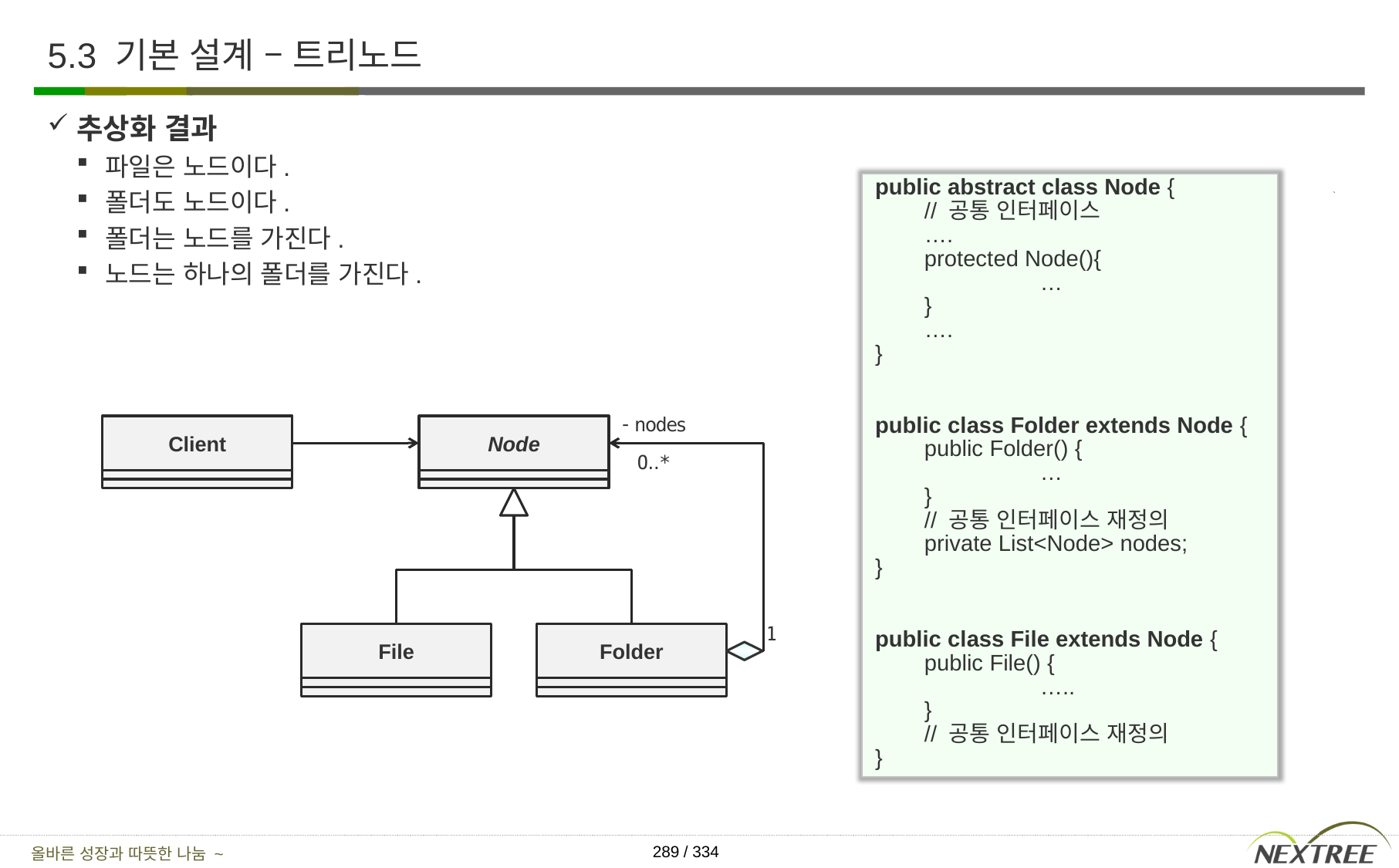

# 5.3 기본 설계 – 트리노드
추상화 결과
파일은 노드이다.
폴더도 노드이다.
폴더는 노드를 가진다.
노드는 하나의 폴더를 가진다.
public abstract class Node {
	// 공통 인터페이스
	….
	protected Node(){
		…
	}
	….
}

public class Folder extends Node {
	public Folder() {
		…
	}
	// 공통 인터페이스 재정의
	private List<Node> nodes;
}

public class File extends Node {
	public File() {
		…..
	}
	// 공통 인터페이스 재정의
}
- nodes
Client
Node
0..*

1
File
Folder